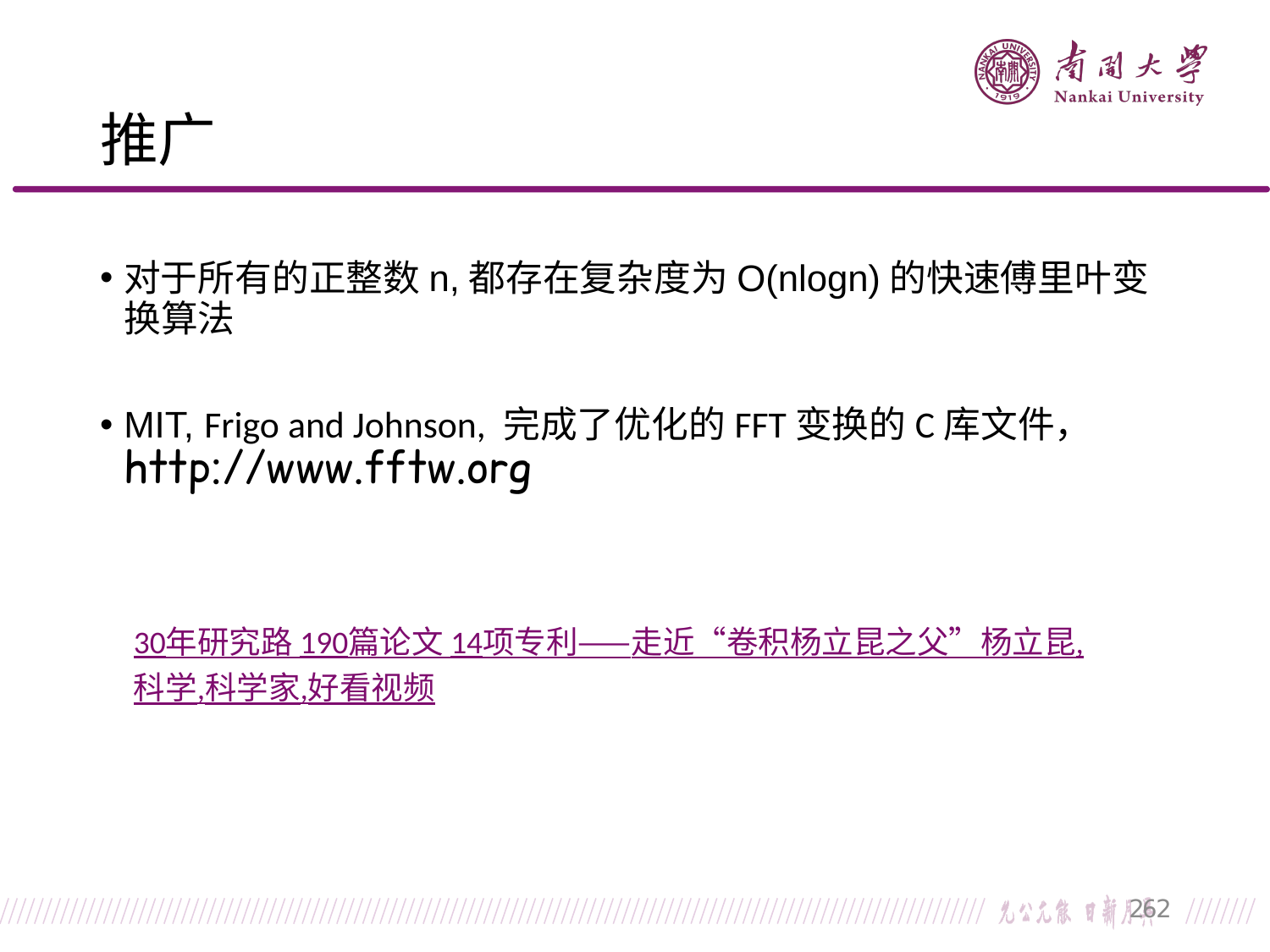

# 推广
对于所有的正整数n,都存在复杂度为O(nlogn)的快速傅里叶变换算法

MIT, Frigo and Johnson, 完成了优化的FFT变换的C库文件， http://www.fftw.org

30年研究路 190篇论文 14项专利——走近“卷积杨立昆之父”杨立昆,科学,科学家,好看视频
262